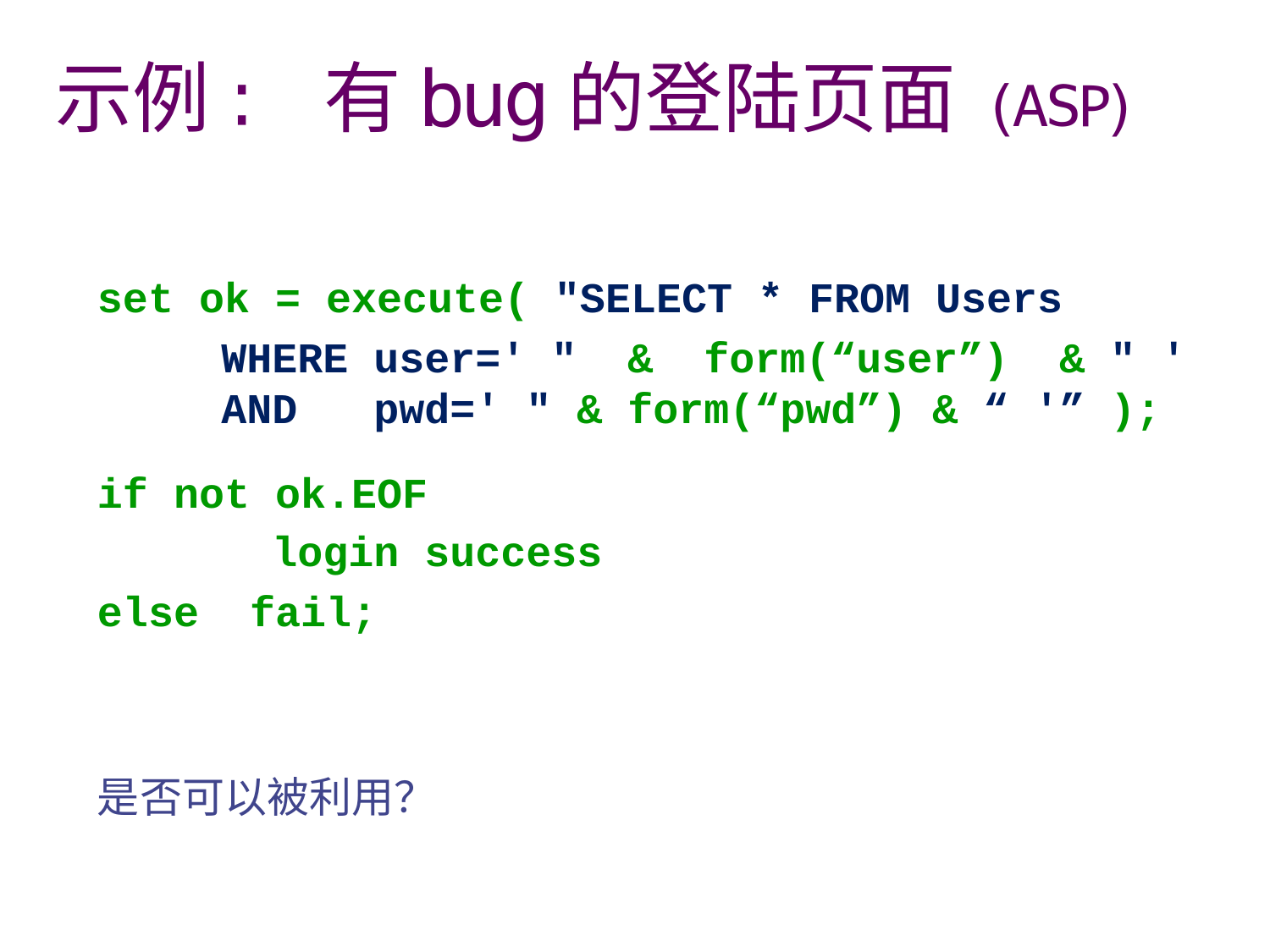

# 示例:  有bug的登陆页面 (ASP)

set ok = execute( "SELECT * FROM Users
	   WHERE user=' "  &  form(“user”)  & " '
   AND   pwd=' " & form(“pwd”) & “ '” );
if not ok.EOF
		login success
else  fail;

是否可以被利用？